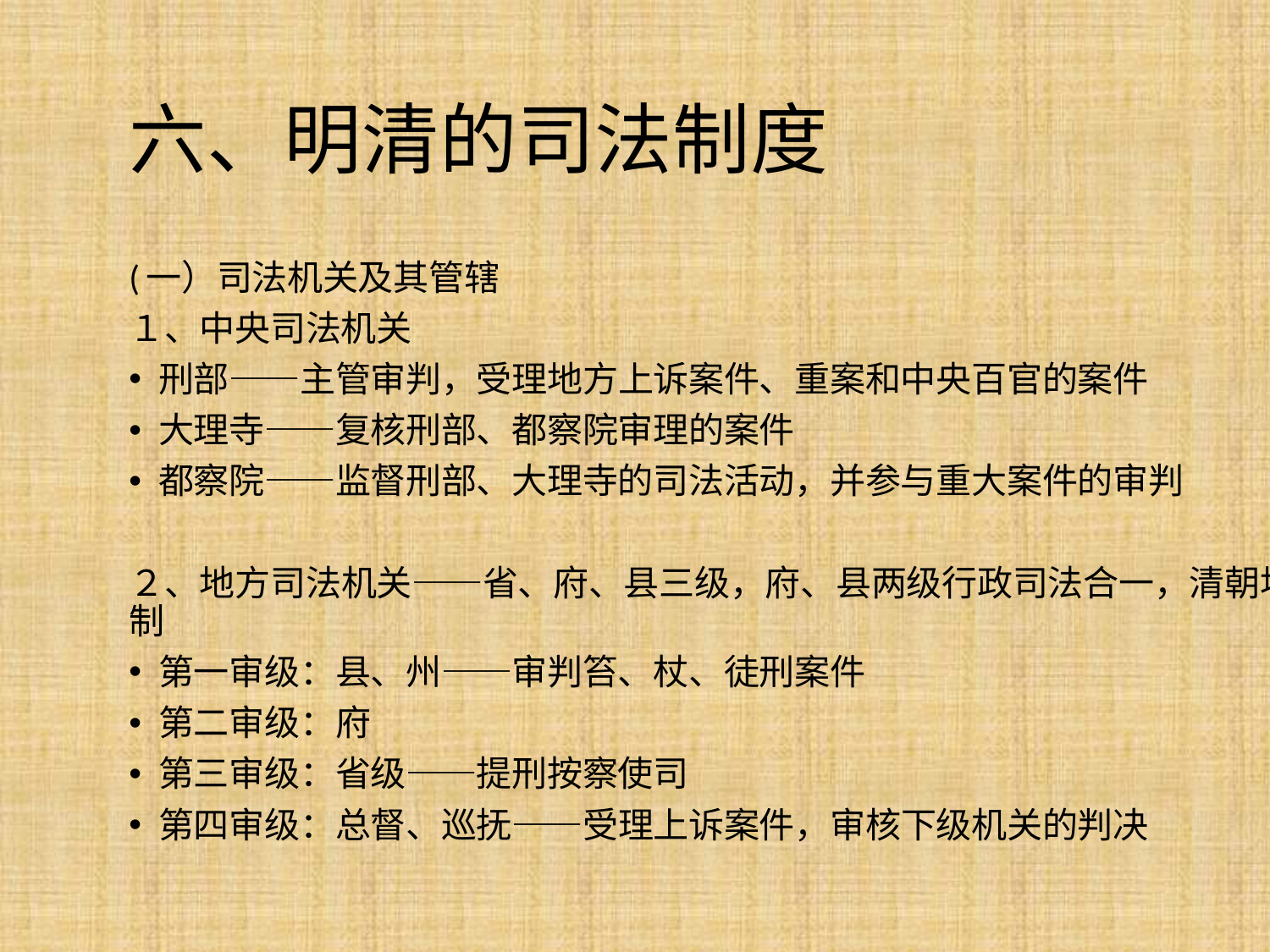

# 六、明清的司法制度
(一）司法机关及其管辖
１、中央司法机关
刑部——主管审判，受理地方上诉案件、重案和中央百官的案件
大理寺——复核刑部、都察院审理的案件
都察院——监督刑部、大理寺的司法活动，并参与重大案件的审判

２、地方司法机关——省、府、县三级，府、县两级行政司法合一，清朝地方并实行四级审制
第一审级：县、州——审判笞、杖、徒刑案件
第二审级：府
第三审级：省级——提刑按察使司
第四审级：总督、巡抚——受理上诉案件，审核下级机关的判决